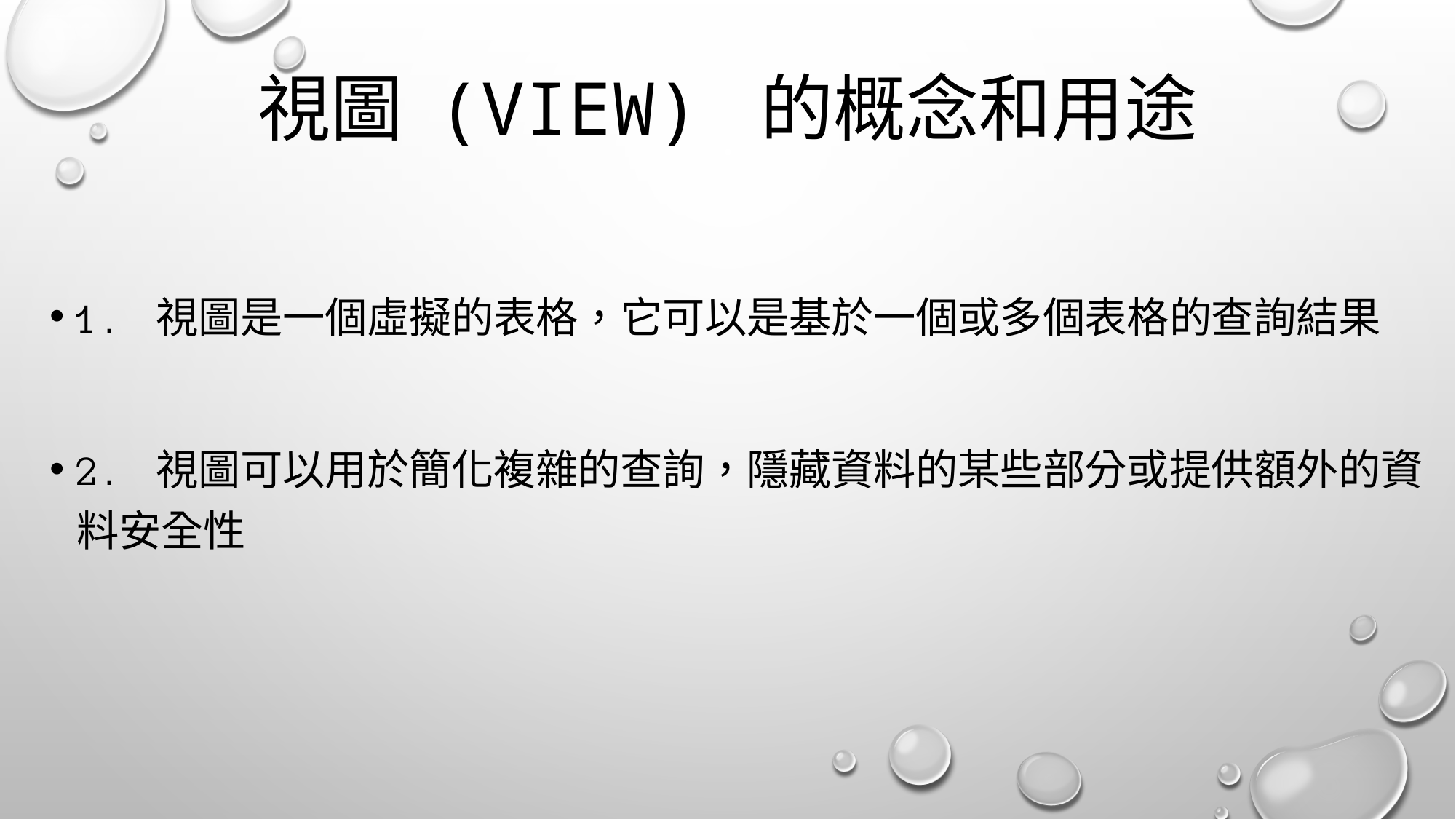

# 視圖 (VIEW) 的概念和用途
1. 視圖是一個虛擬的表格，它可以是基於一個或多個表格的查詢結果

2. 視圖可以用於簡化複雜的查詢，隱藏資料的某些部分或提供額外的資料安全性